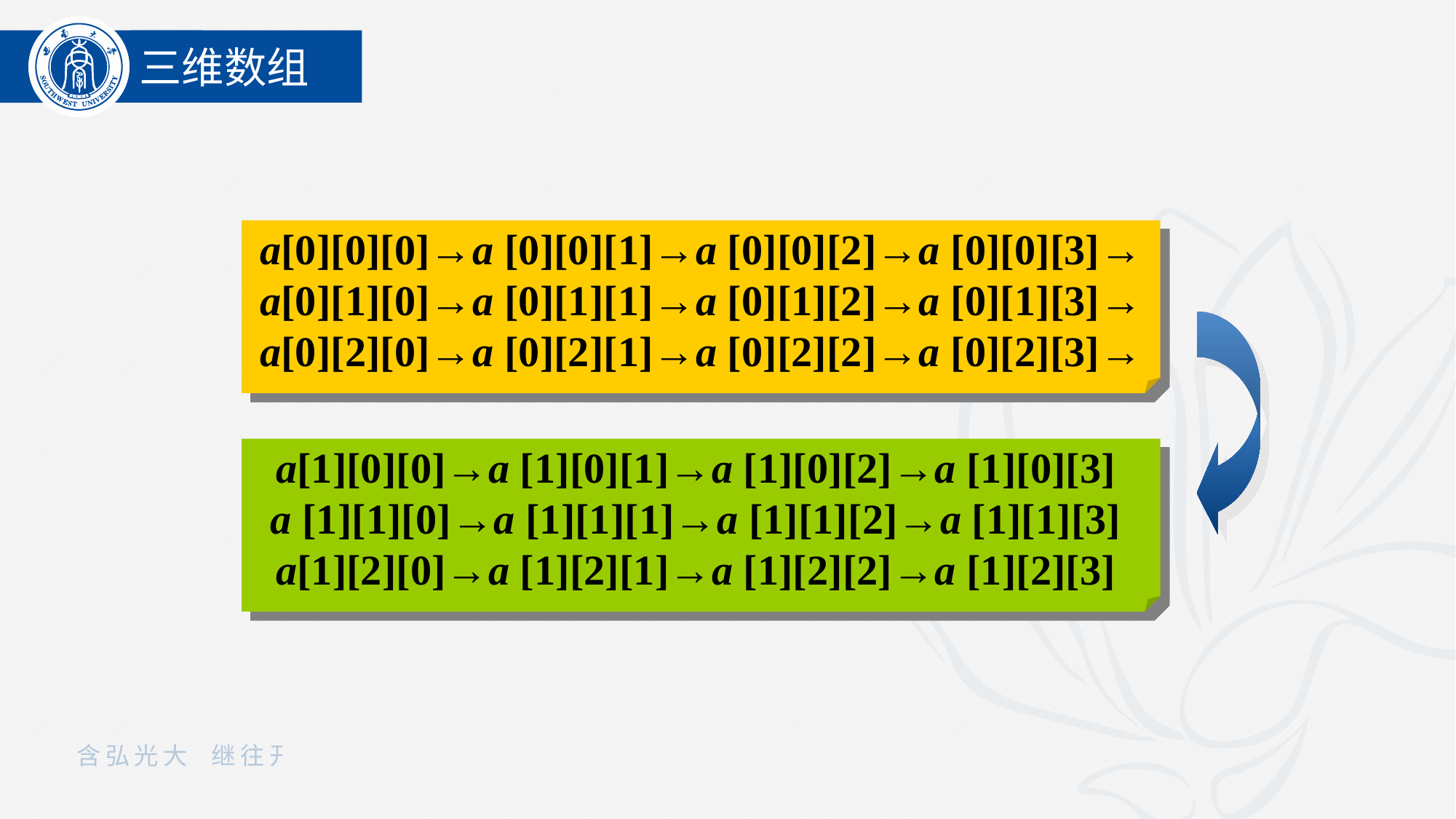

三维数组
a[0][0][0]→a [0][0][1]→a [0][0][2]→a [0][0][3]→
a[0][1][0]→a [0][1][1]→a [0][1][2]→a [0][1][3]→
a[0][2][0]→a [0][2][1]→a [0][2][2]→a [0][2][3]→

a[1][0][0]→a [1][0][1]→a [1][0][2]→a [1][0][3]
a [1][1][0]→a [1][1][1]→a [1][1][2]→a [1][1][3]
a[1][2][0]→a [1][2][1]→a [1][2][2]→a [1][2][3]